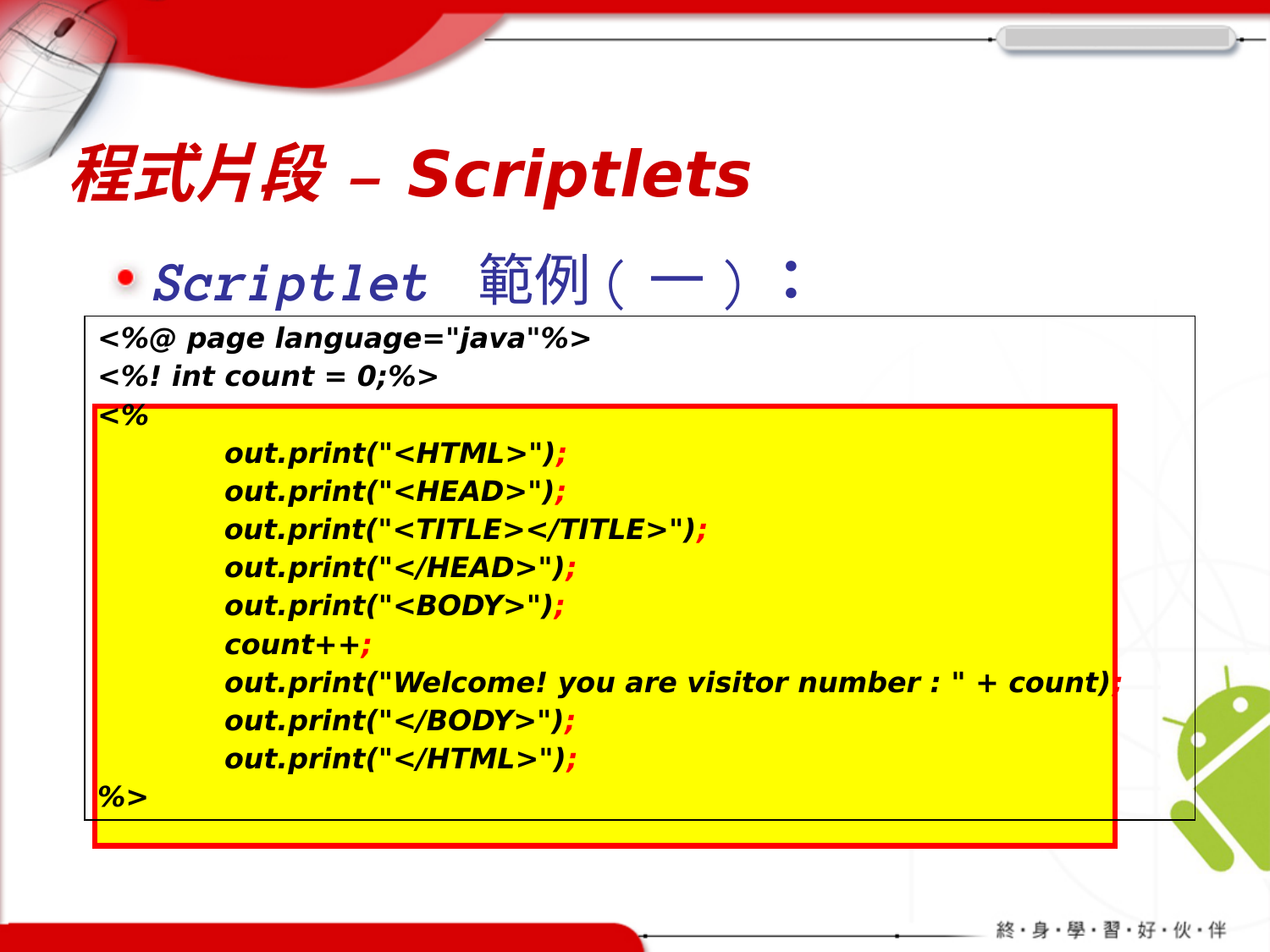

# 程式片段 - Scriptlets
Scriptlet 範例(一)：
| <%@ page language="java"%> <%! int count = 0;%> <% out.print("<HTML>"); out.print("<HEAD>"); out.print("<TITLE></TITLE>"); out.print("</HEAD>"); out.print("<BODY>"); count++; out.print("Welcome! you are visitor number : " + count); out.print("</BODY>"); out.print("</HTML>"); %> |
| --- |